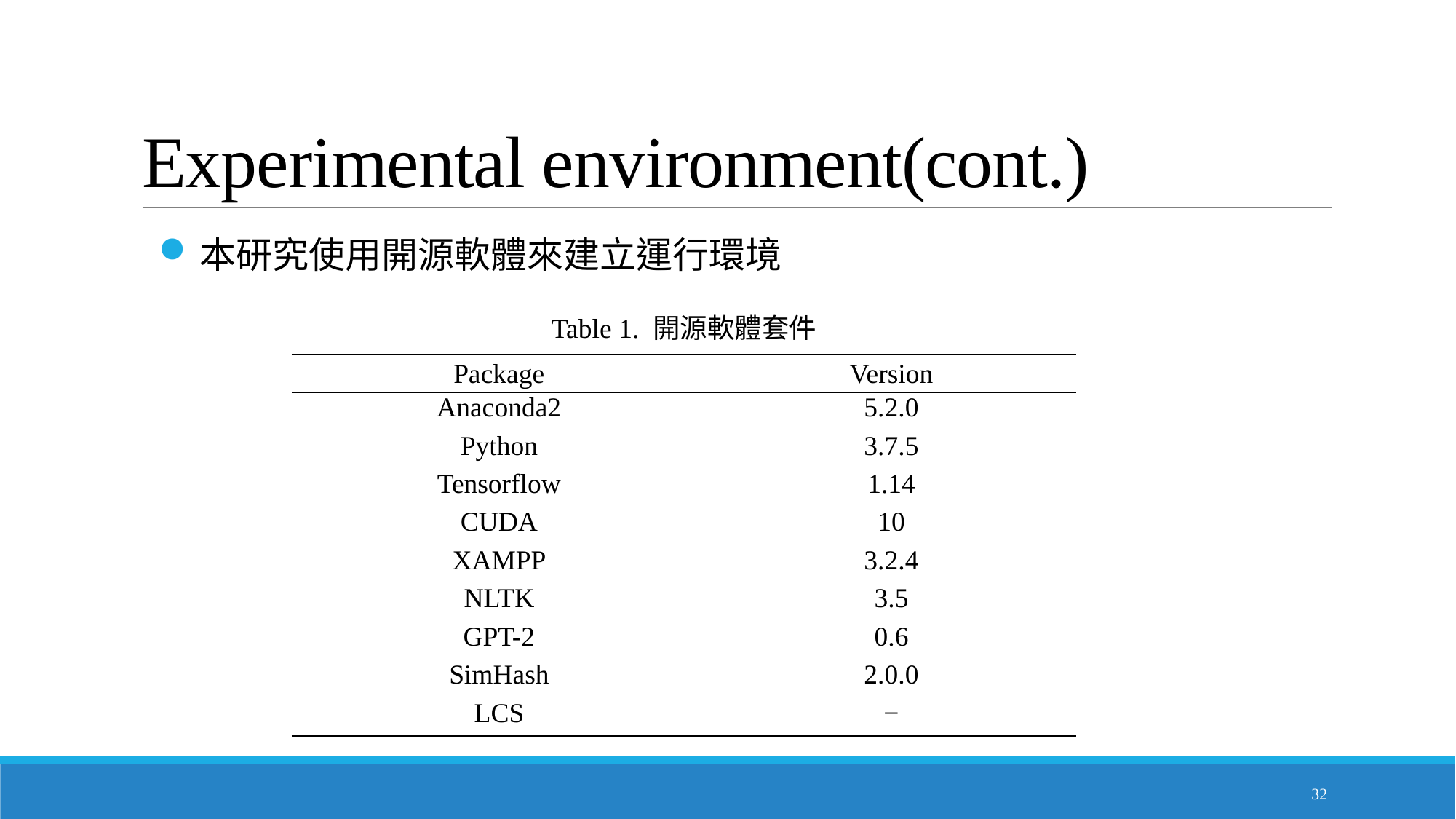

# Experimental environment(cont.)
本研究使用開源軟體來建立運行環境
Table 1. 開源軟體套件
| Package | Version |
| --- | --- |
| Anaconda2 | 5.2.0 |
| Python | 3.7.5 |
| Tensorflow | 1.14 |
| CUDA | 10 |
| XAMPP | 3.2.4 |
| NLTK | 3.5 |
| GPT-2 | 0.6 |
| SimHash | 2.0.0 |
| LCS | − |
32